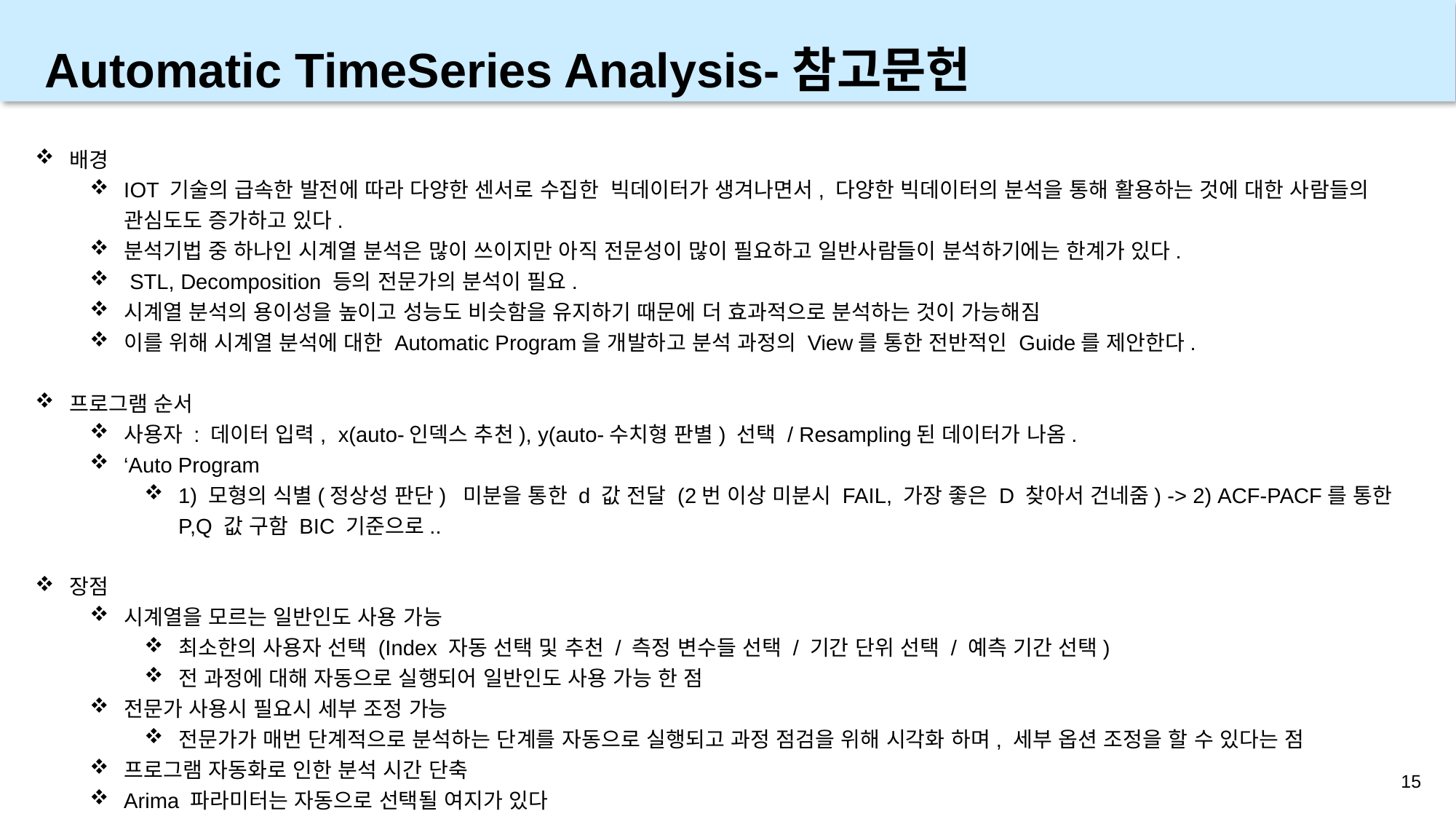

Automatic TimeSeries Analysis-참고문헌
배경
IOT 기술의 급속한 발전에 따라 다양한 센서로 수집한  빅데이터가 생겨나면서, 다양한 빅데이터의 분석을 통해 활용하는 것에 대한 사람들의 관심도도 증가하고 있다.
분석기법 중 하나인 시계열 분석은 많이 쓰이지만 아직 전문성이 많이 필요하고 일반사람들이 분석하기에는 한계가 있다.
 STL, Decomposition 등의 전문가의 분석이 필요.
시계열 분석의 용이성을 높이고 성능도 비슷함을 유지하기 때문에 더 효과적으로 분석하는 것이 가능해짐
이를 위해 시계열 분석에 대한 Automatic Program을 개발하고 분석 과정의 View를 통한 전반적인 Guide를 제안한다.

프로그램 순서
사용자 : 데이터 입력,  x(auto-인덱스 추천), y(auto-수치형 판별) 선택 / Resampling된 데이터가 나옴.
‘Auto Program
1) 모형의 식별(정상성 판단)  미분을 통한 d 값 전달 (2번 이상 미분시 FAIL, 가장 좋은 D 찾아서 건네줌) -> 2) ACF-PACF를 통한 P,Q 값 구함 BIC 기준으로..

장점
시계열을 모르는 일반인도 사용 가능
최소한의 사용자 선택 (Index 자동 선택 및 추천 / 측정 변수들 선택 / 기간 단위 선택 / 예측 기간 선택)
전 과정에 대해 자동으로 실행되어 일반인도 사용 가능 한 점
전문가 사용시 필요시 세부 조정 가능
전문가가 매번 단계적으로 분석하는 단계를 자동으로 실행되고 과정 점검을 위해 시각화 하며, 세부 옵션 조정을 할 수 있다는 점
프로그램 자동화로 인한 분석 시간 단축
Arima 파라미터는 자동으로 선택될 여지가 있다
자기회귀모형에 대한 도메인적 적합성 분야 찾기
ARIMA Model 설명 및 강점
ARIMA 에 적합한 예제 데이터 몇 개를 실험으로 돌리고, 걸린 시간 측정
STL, Stationarity, ACF-PACF 분석

https://namu.wiki/w/%EC%8B%9C%EA%B3%84%EC%97%B4%20%EB%B6%84%EC%84%9D // 나무위키
https://scienceon.kisti.re.kr/srch/selectPORSrchReport.do?cn=TRKO201900021397

15